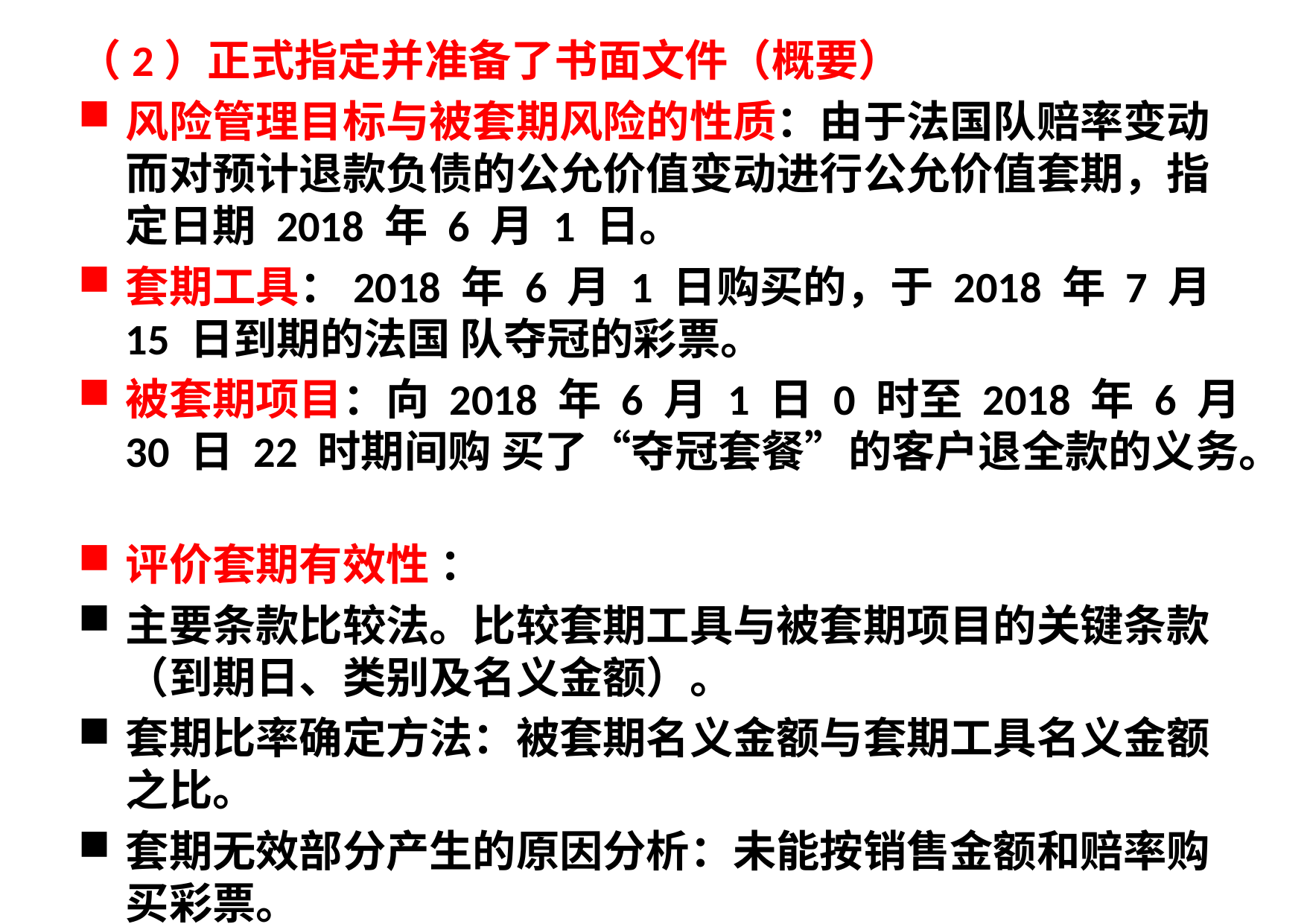

（2）正式指定并准备了书面文件（概要）
风险管理目标与被套期风险的性质：由于法国队赔率变动而对预计退款负债的公允价值变动进行公允价值套期，指定日期 2018 年 6 月 1 日。
套期工具：2018 年 6 月 1 日购买的，于 2018 年 7 月 15 日到期的法国 队夺冠的彩票。
被套期项目：向 2018 年 6 月 1 日 0 时至 2018 年 6 月 30 日 22 时期间购 买了“夺冠套餐”的客户退全款的义务。
评价套期有效性 ：
主要条款比较法。比较套期工具与被套期项目的关键条款 （到期日、类别及名义金额）。
套期比率确定方法：被套期名义金额与套期工具名义金额 之比。
套期无效部分产生的原因分析：未能按销售金额和赔率购买彩票。
39